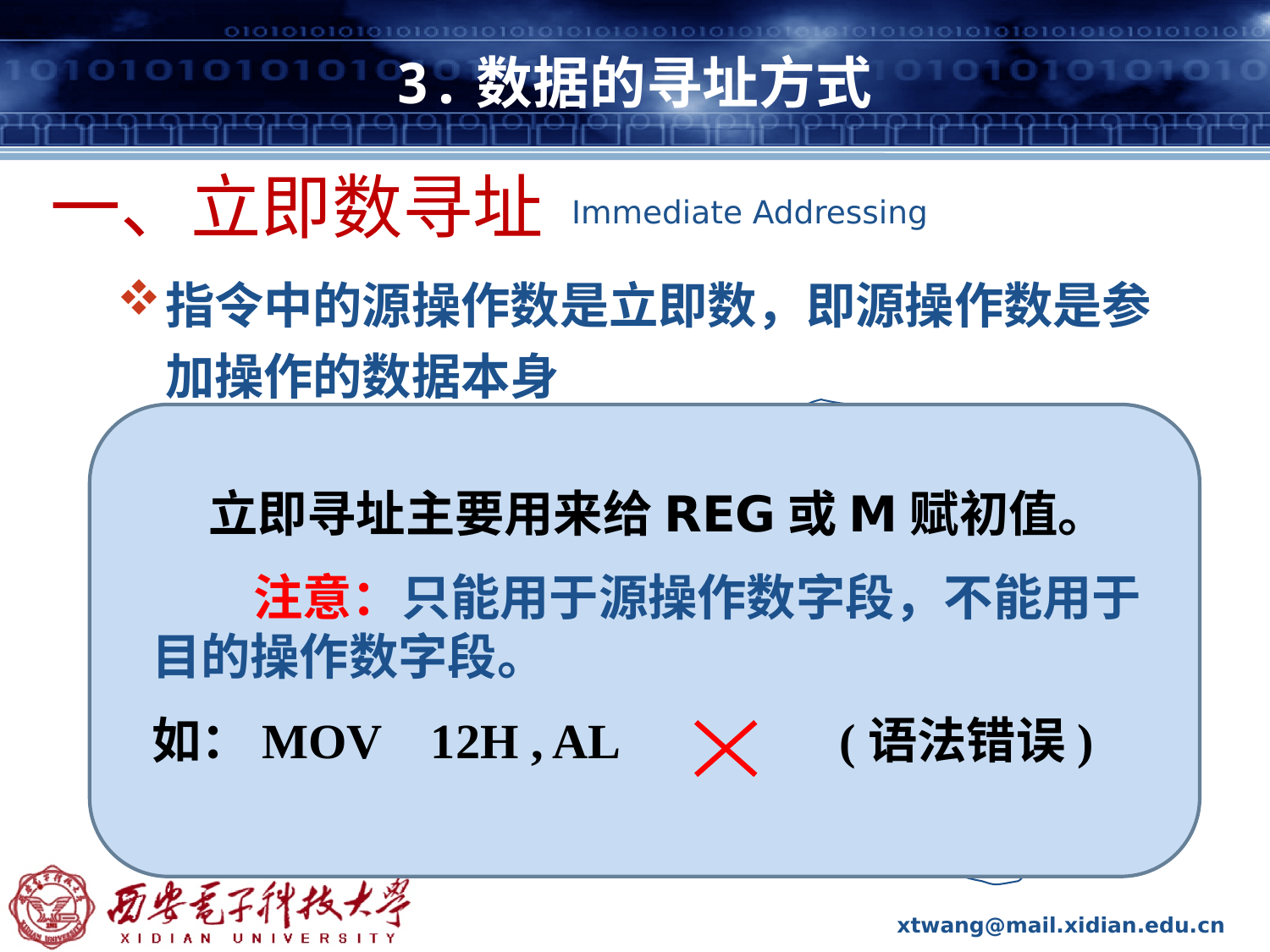

# 3.数据的寻址方式
一、立即数寻址
Immediate Addressing
指令中的源操作数是立即数，即源操作数是参加操作的数据本身
例：MOV  AX，1200H

    立即寻址主要用来给REG或M赋初值。
        注意：只能用于源操作数字段，不能用于目的操作数字段。
如：MOV    12H , AL                  (语法错误)

MOV

00H

代码段

12H

┇

AH    AL